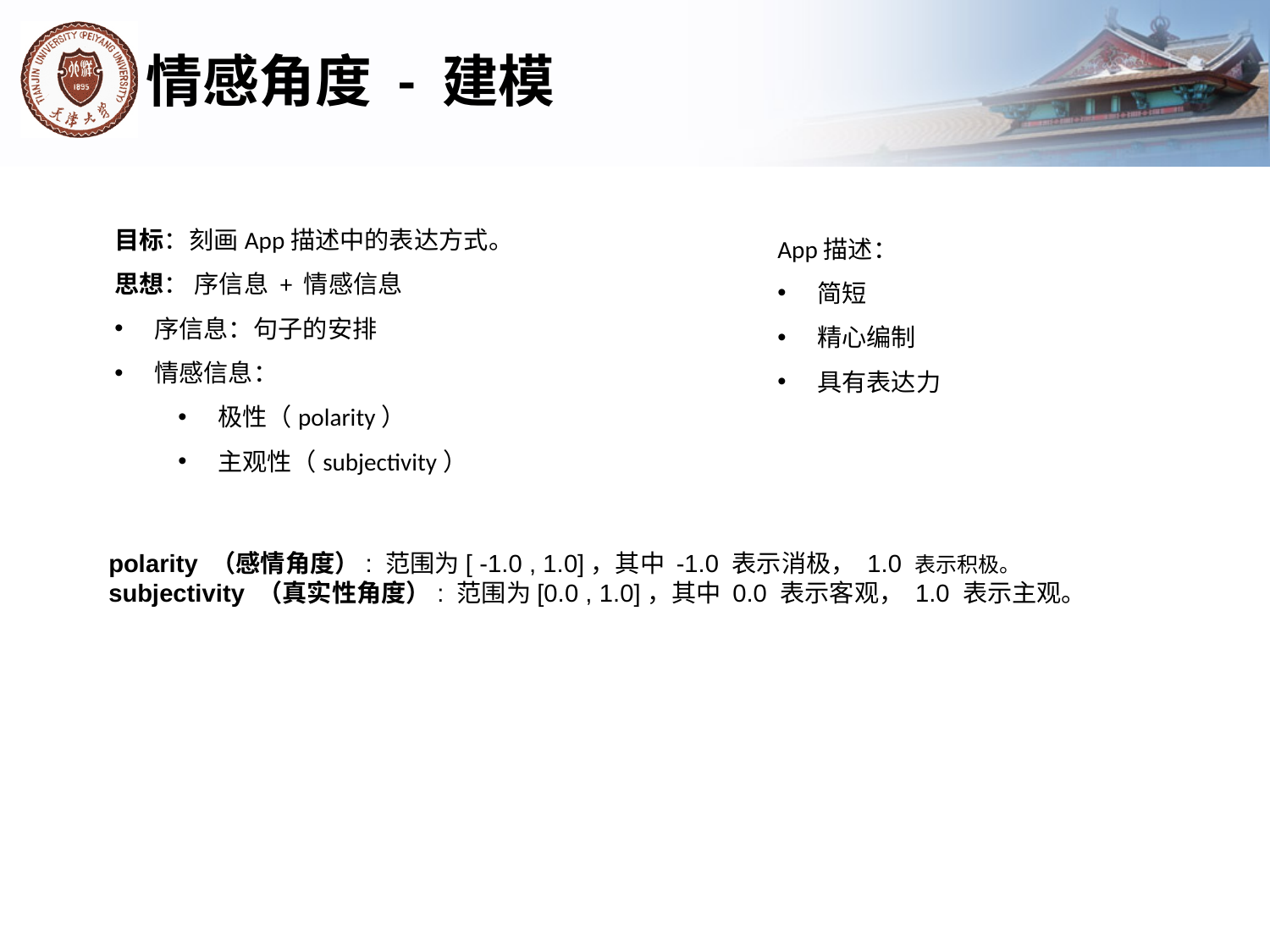

# 情感角度 - 建模
目标：刻画App描述中的表达方式。
思想： 序信息 + 情感信息
序信息：句子的安排
情感信息：
极性（polarity）
主观性（subjectivity）
App描述：
简短
精心编制
具有表达力
polarity （感情角度）: 范围为[ -1.0 , 1.0]，其中 -1.0 表示消极， 1.0 表示积极。
subjectivity （真实性角度）: 范围为[0.0 , 1.0]，其中 0.0 表示客观， 1.0 表示主观。
24